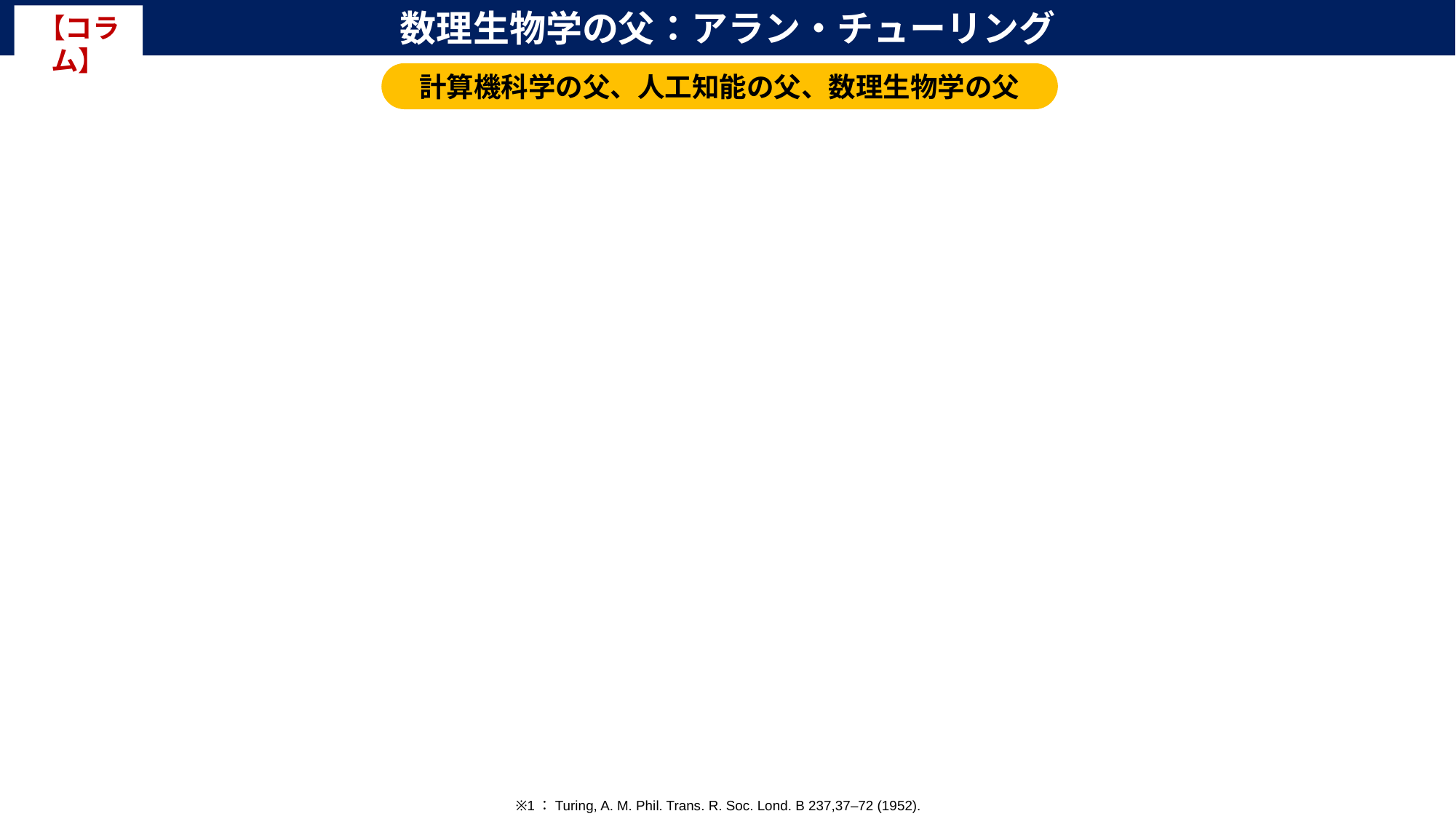

数理生物学の父：アラン・チューリング
【コラム】
計算機科学の父、人工知能の父、数理生物学の父
※1：Turing, A. M. Phil. Trans. R. Soc. Lond. B 237,37–72 (1952).